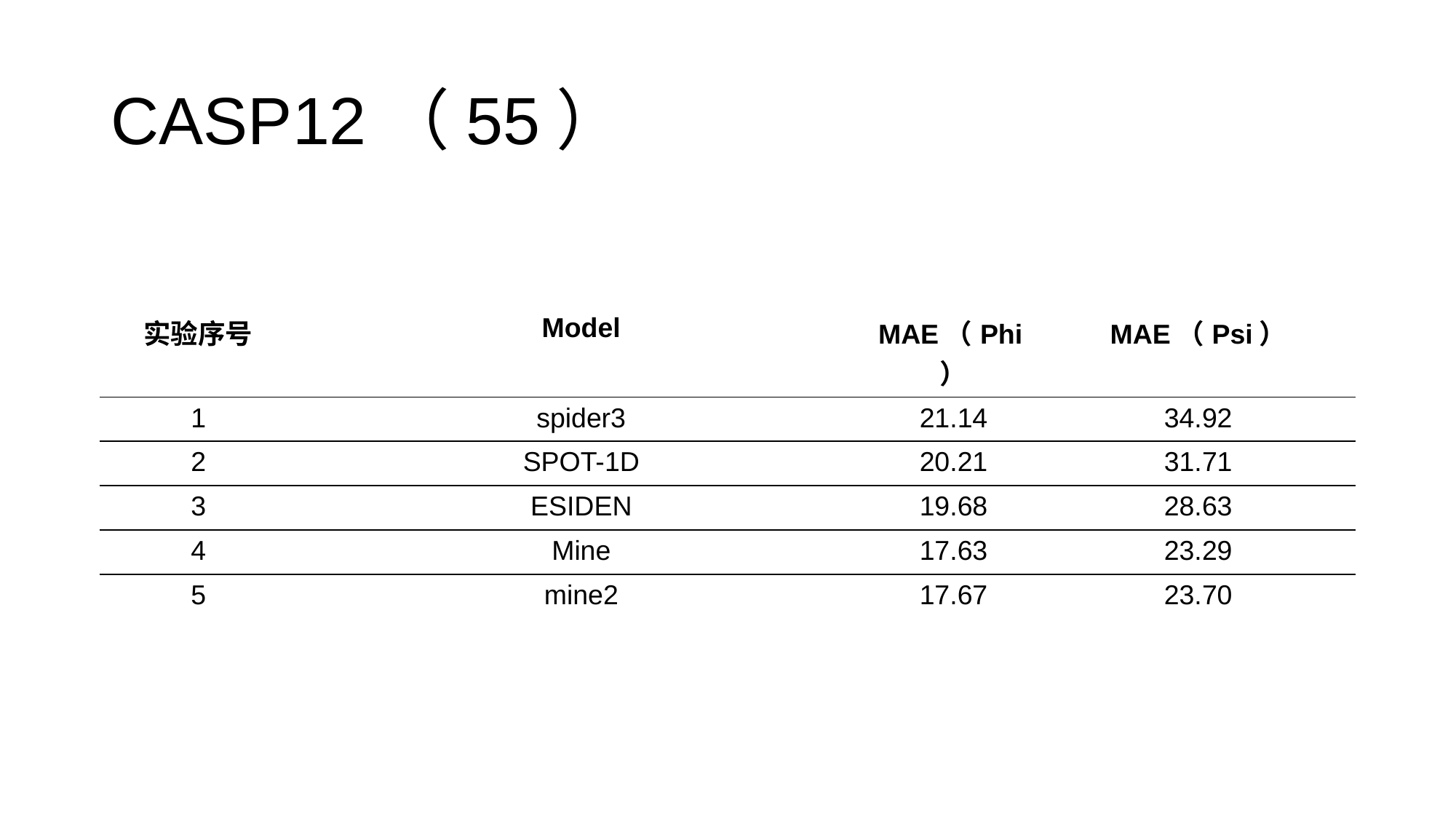

# CASP12（55）
| 实验序号 | Model | MAE（Phi） | MAE（Psi） |
| --- | --- | --- | --- |
| 1 | spider3 | 21.14 | 34.92 |
| 2 | SPOT-1D | 20.21 | 31.71 |
| 3 | ESIDEN | 19.68 | 28.63 |
| 4 | Mine | 17.63 | 23.29 |
| 5 | mine2 | 17.67 | 23.70 |